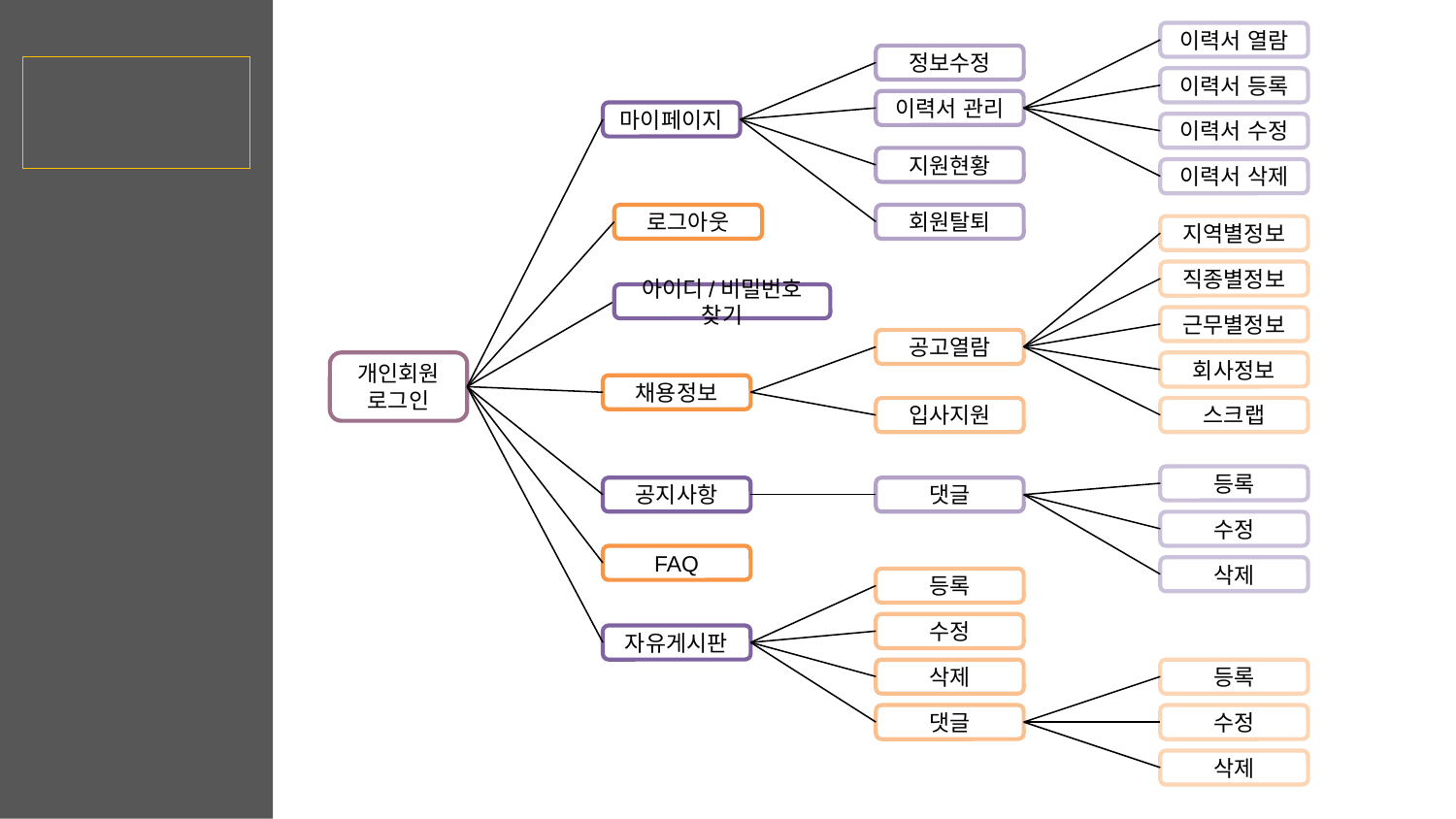

이력서 열람
정보수정
4-4 사이트맵
이력서 등록
이력서 관리
마이페이지
이력서 수정
지원현황
이력서 삭제
로그아웃
회원탈퇴
지역별정보
직종별정보
아이디/비밀번호 찾기
근무별정보
공고열람
개인회원
로그인
회사정보
채용정보
입사지원
스크랩
등록
공지사항
댓글
수정
FAQ
삭제
등록
수정
자유게시판
삭제
등록
댓글
수정
삭제